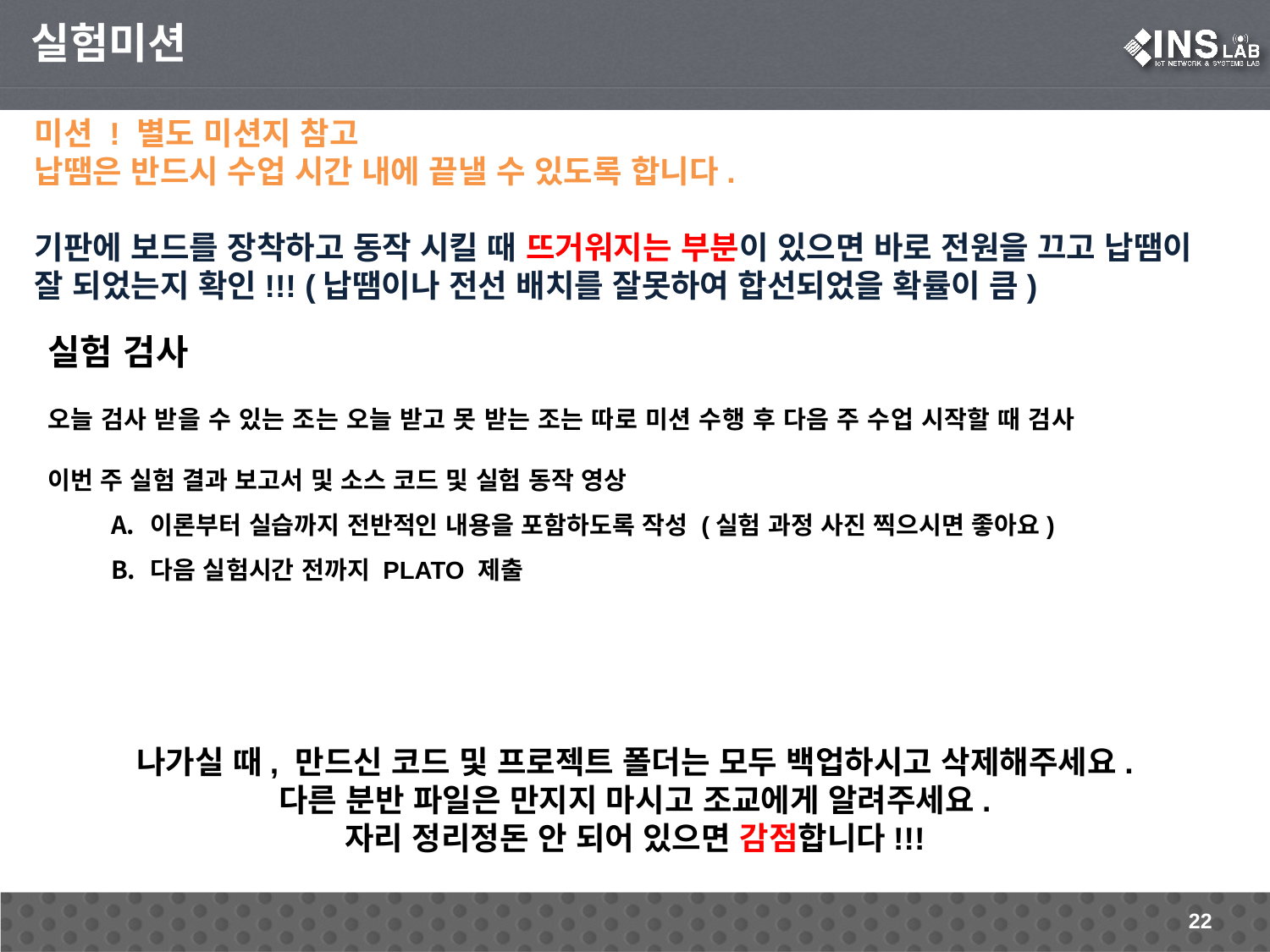

실험미션
미션 ! 별도 미션지 참고
납땜은 반드시 수업 시간 내에 끝낼 수 있도록 합니다.

기판에 보드를 장착하고 동작 시킬 때 뜨거워지는 부분이 있으면 바로 전원을 끄고 납땜이 잘 되었는지 확인!!! (납땜이나 전선 배치를 잘못하여 합선되었을 확률이 큼)
실험 검사
오늘 검사 받을 수 있는 조는 오늘 받고 못 받는 조는 따로 미션 수행 후 다음 주 수업 시작할 때 검사
이번 주 실험 결과 보고서 및 소스 코드 및 실험 동작 영상
이론부터 실습까지 전반적인 내용을 포함하도록 작성 (실험 과정 사진 찍으시면 좋아요)
다음 실험시간 전까지 PLATO 제출
나가실 때, 만드신 코드 및 프로젝트 폴더는 모두 백업하시고 삭제해주세요.
다른 분반 파일은 만지지 마시고 조교에게 알려주세요.
자리 정리정돈 안 되어 있으면 감점합니다!!!
22